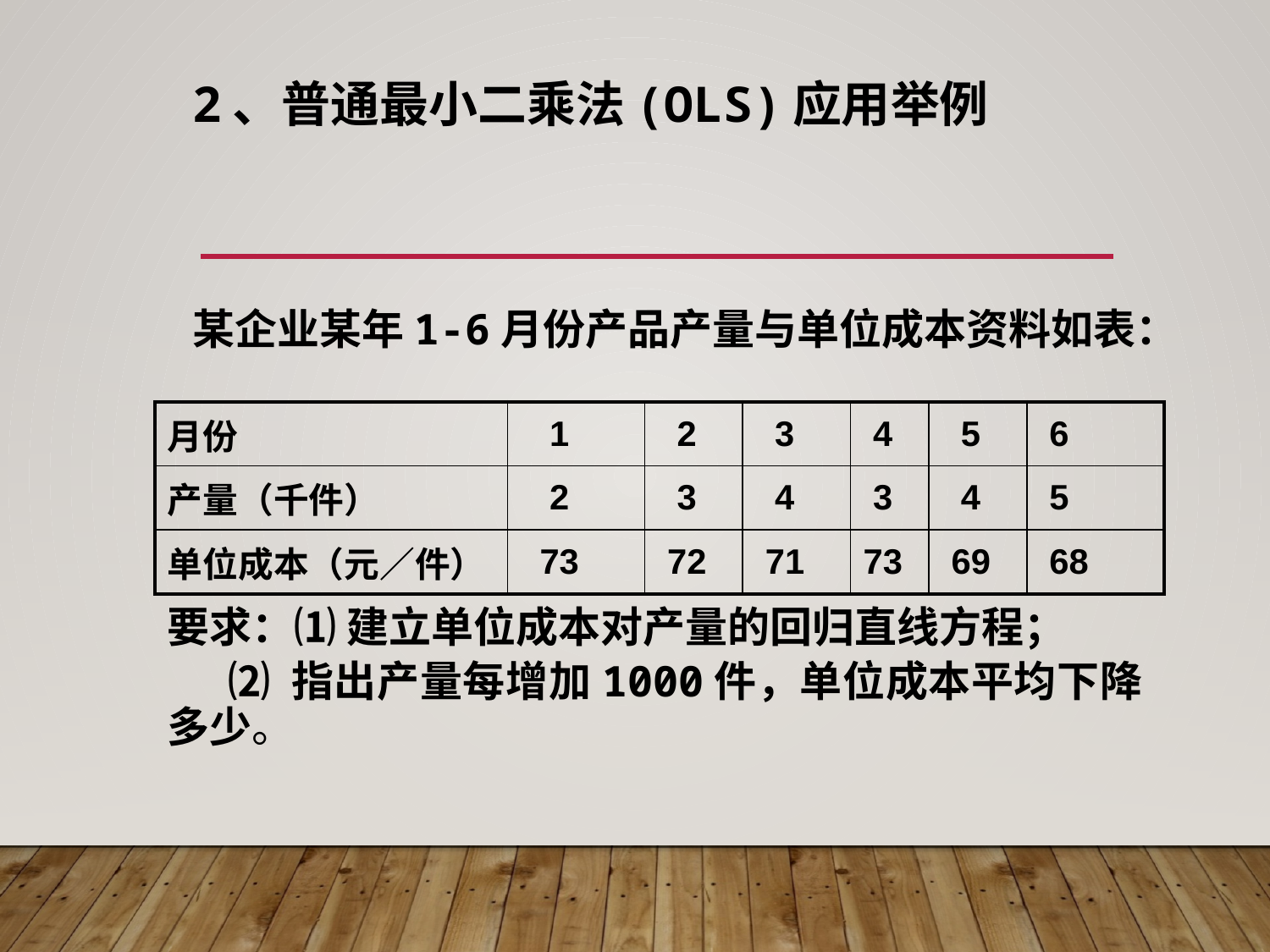

# 2、普通最小二乘法(OLS)应用举例
某企业某年1-6月份产品产量与单位成本资料如表：
| 月份 | 1 | 2 | 3 | 4 | 5 | 6 |
| --- | --- | --- | --- | --- | --- | --- |
| 产量（千件） | 2 | 3 | 4 | 3 | 4 | 5 |
| 单位成本（元／件） | 73 | 72 | 71 | 73 | 69 | 68 |
要求：⑴ 建立单位成本对产量的回归直线方程；
      ⑵ 指出产量每增加1000件，单位成本平均下降多少。